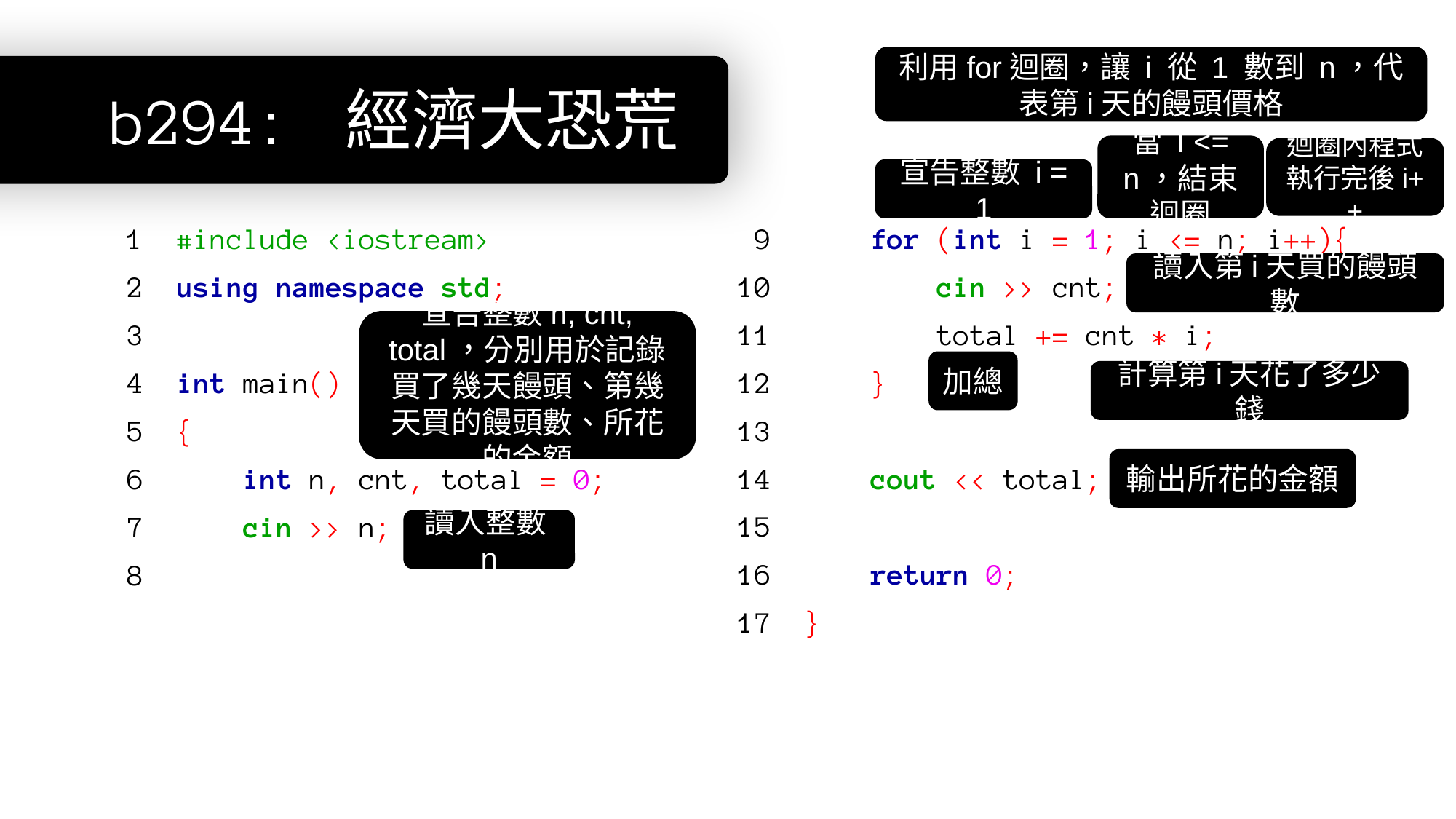

# b294: 經濟大恐荒
利用for迴圈，讓 i 從 1 數到 n，代表第i天的饅頭價格

當 I <= n，結束迴圈
迴圈內程式執行完後i++
宣告整數 i = 1
 9      for (int i = 1; i <= n; i++){
10          cin >> cnt;
11          total += cnt * i;
12      }
13
14      cout << total;
15
16      return 0;
17  }
 1  #include <iostream>
 2  using namespace std;
 3
 4  int main()
 5  {
 6      int n, cnt, total = 0;
 7      cin >> n;
 8

讀入第i天買的饅頭數
宣告整數n, cnt, total，分別用於記錄買了幾天饅頭、第幾天買的饅頭數、所花的金額
加總
計算第i天花了多少錢
輸出所花的金額
讀入整數n